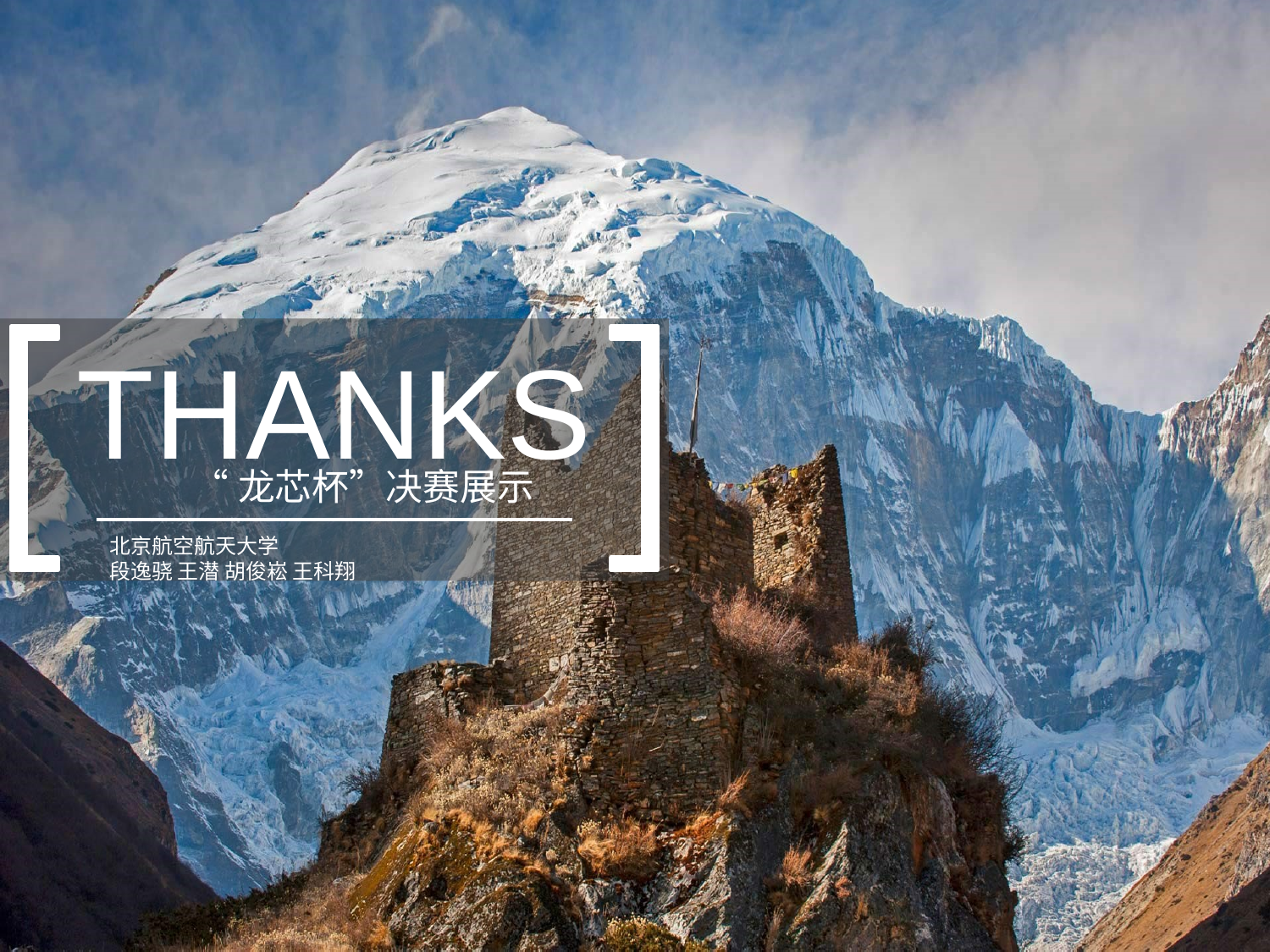

THANKS
“龙芯杯”决赛展示
北京航空航天大学
段逸骁 王潜 胡俊崧 王科翔